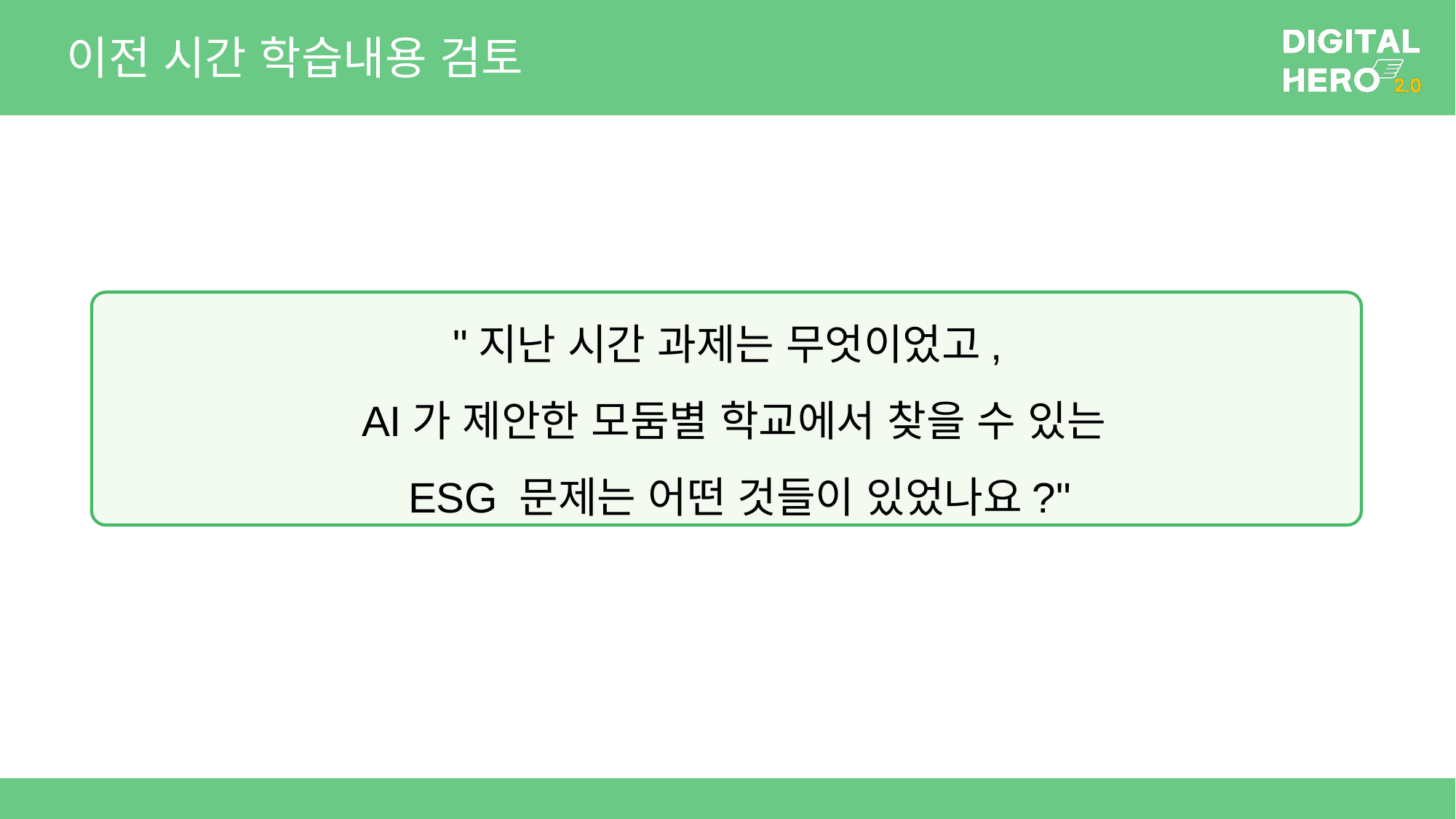

# 이전 시간 학습내용 검토
"지난 시간 과제는 무엇이었고,
AI가 제안한 모둠별 학교에서 찾을 수 있는
 ESG 문제는 어떤 것들이 있었나요?"